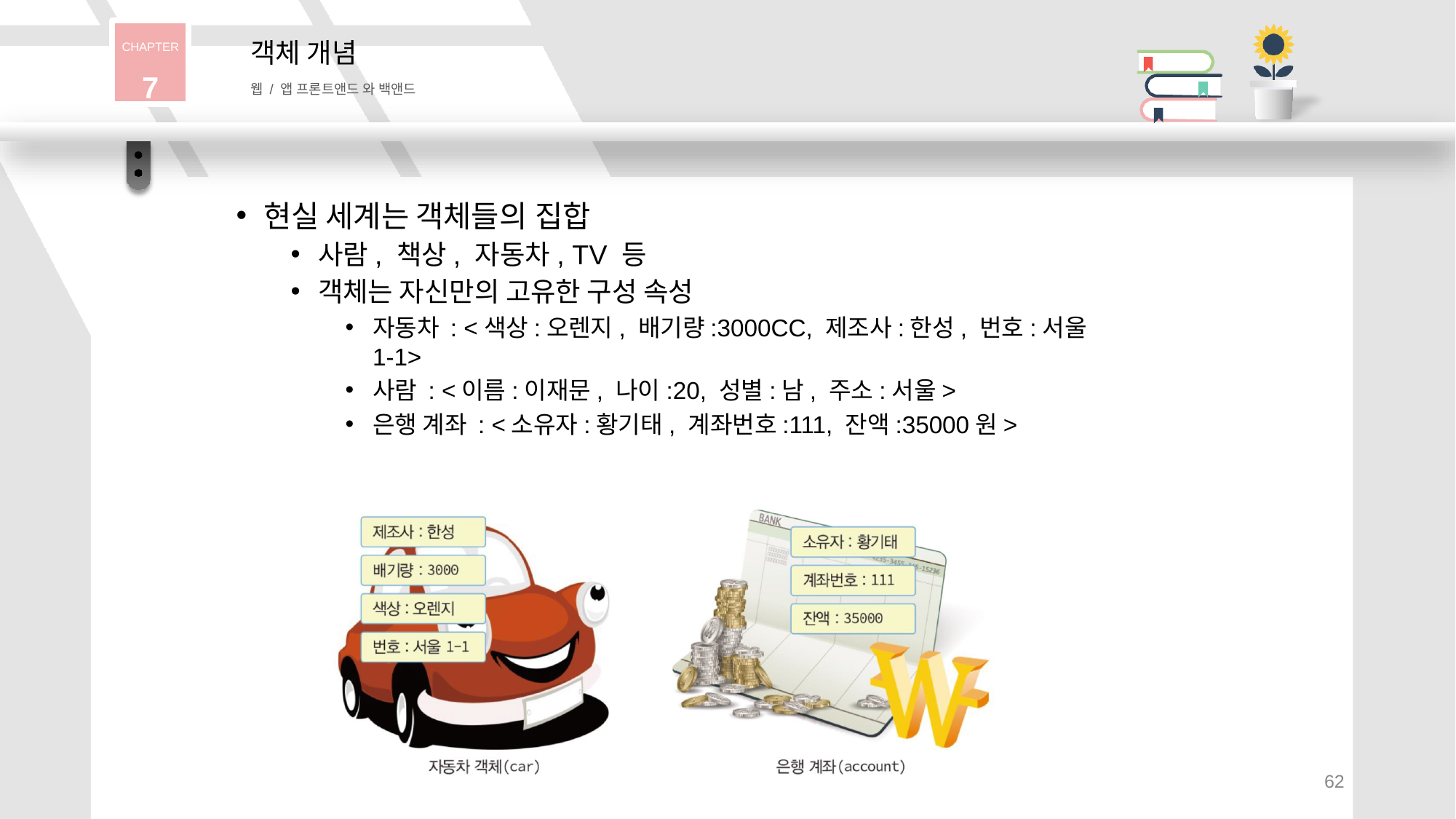

CHAPTER

7

객체 개념
웹 / 앱 프론트앤드 와 백앤드

현실 세계는 객체들의 집합
사람, 책상, 자동차, TV 등
객체는 자신만의 고유한 구성 속성
자동차 : <색상:오렌지, 배기량:3000CC, 제조사:한성, 번호:서울1-1>
사람 : <이름:이재문, 나이:20, 성별:남, 주소:서울>
은행 계좌 : <소유자:황기태, 계좌번호:111, 잔액:35000원>

62